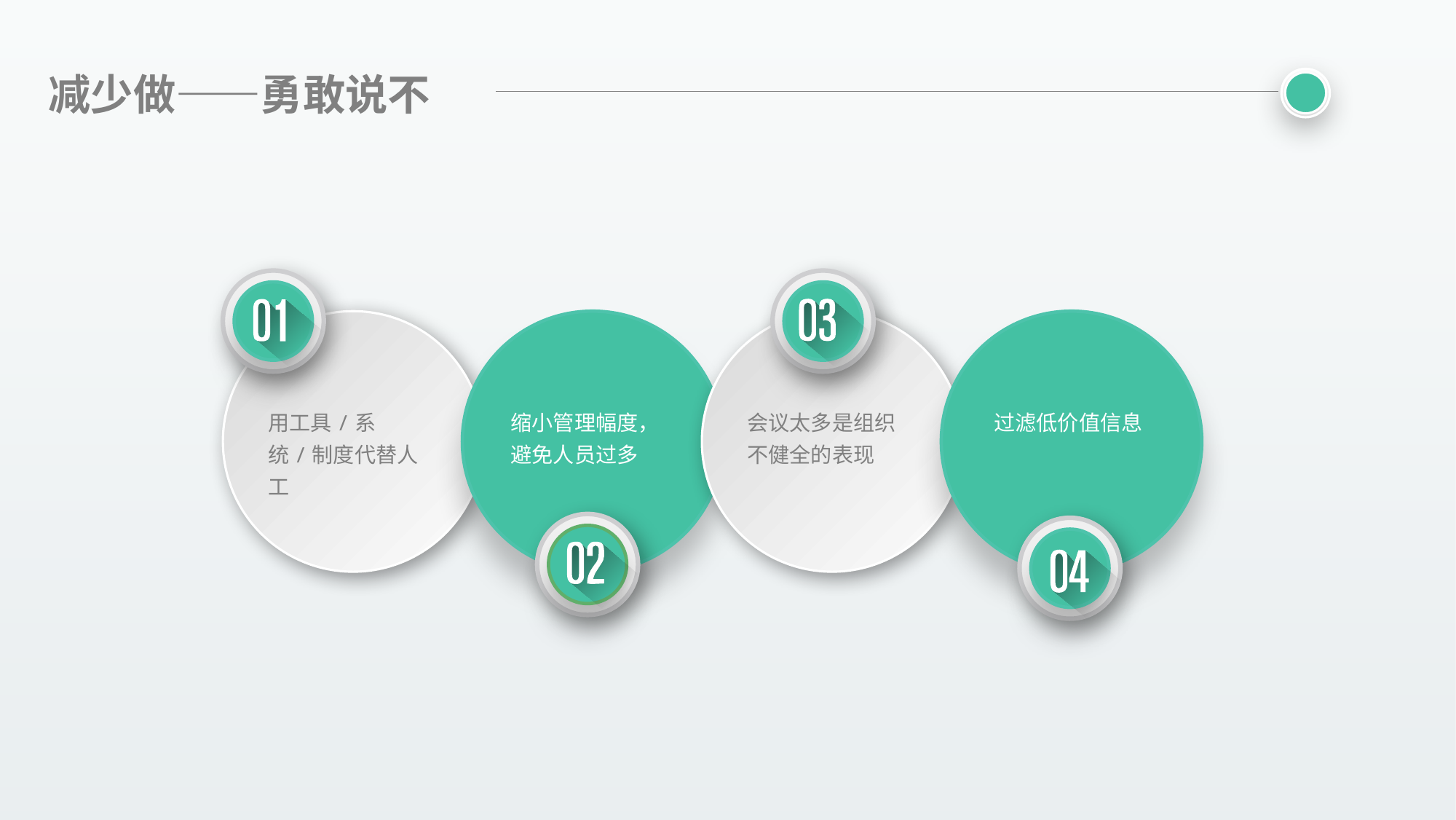

减少做——勇敢说不

用工具/系统/制度代替人工
缩小管理幅度，避免人员过多
会议太多是组织不健全的表现
过滤低价值信息